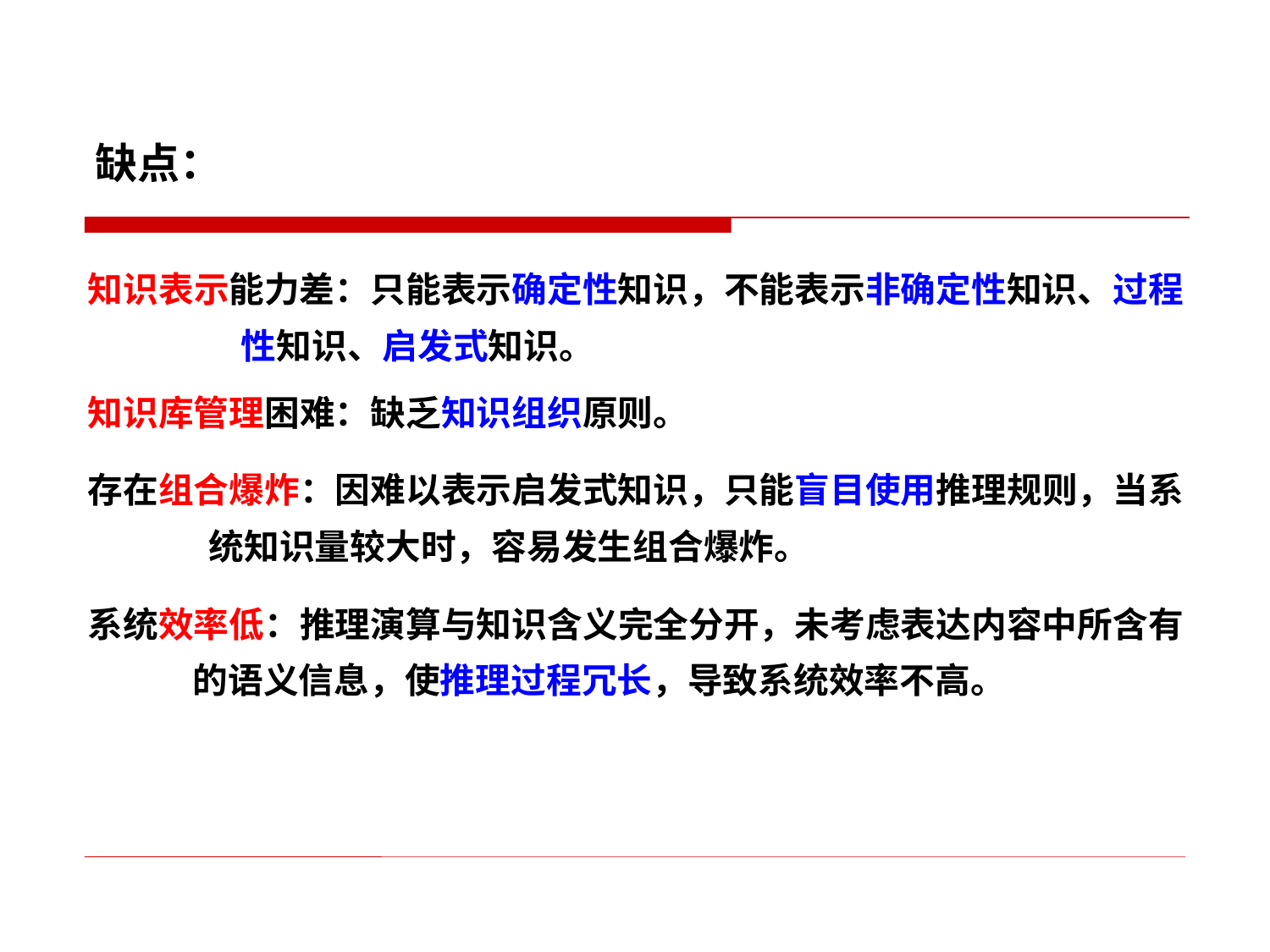

缺点：
知识表示能力差：只能表示确定性知识，不能表示非确定性知识、过程
                  性知识、启发式知识。
知识库管理困难：缺乏知识组织原则。
存在组合爆炸：因难以表示启发式知识，只能盲目使用推理规则，当系
              统知识量较大时，容易发生组合爆炸。
系统效率低：推理演算与知识含义完全分开，未考虑表达内容中所含有
            的语义信息，使推理过程冗长，导致系统效率不高。